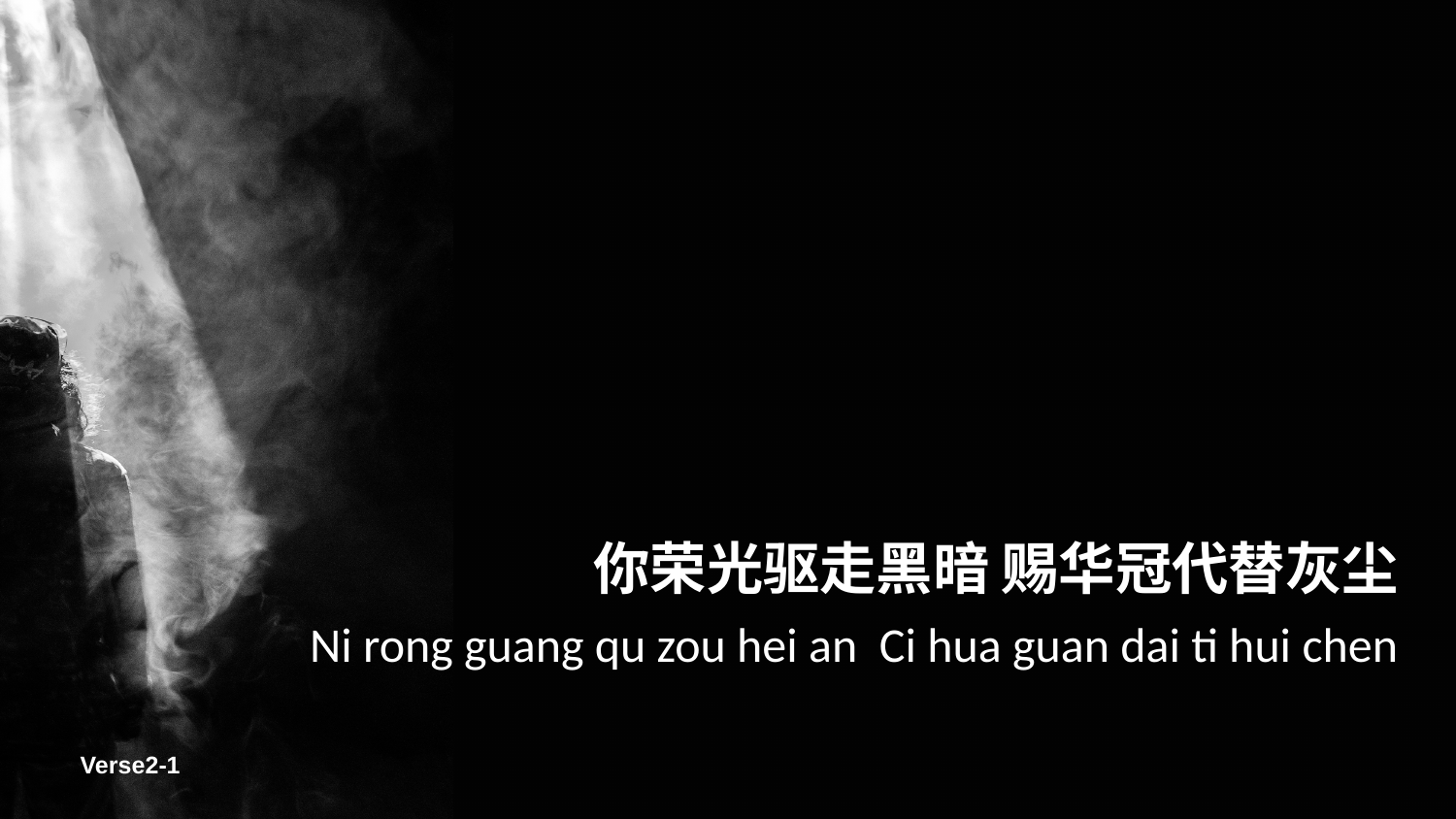

你荣光驱走黑暗 赐华冠代替灰尘

Ni rong guang qu zou hei an  Ci hua guan dai ti hui chen

Verse2-1